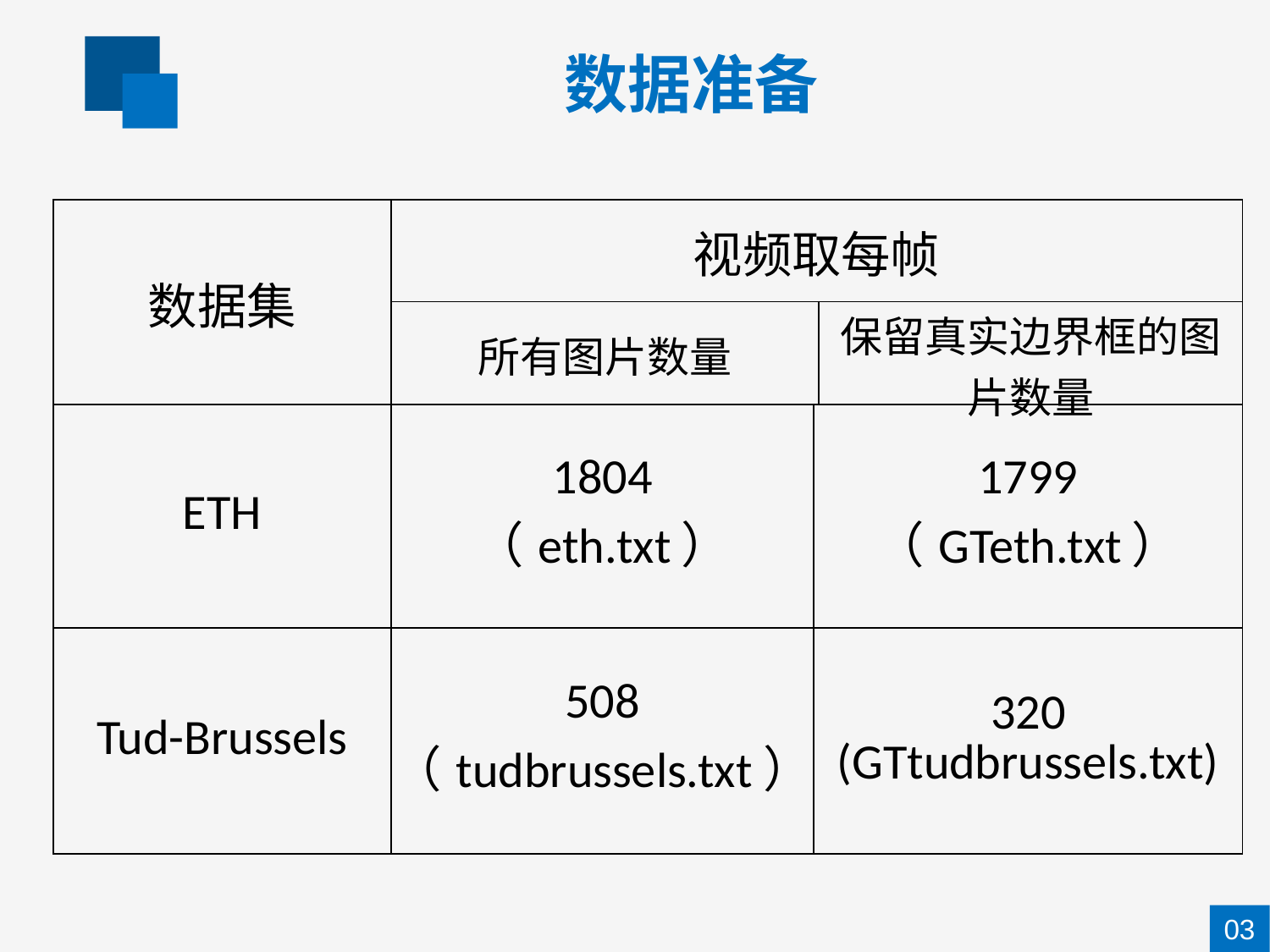

数据准备
| 数据集 | 视频取每帧 |  |  |
| --- | --- | --- | --- |
|  | 所有图片数量 |  | 保留真实边界框的图片数量 |
| ETH | 1804 （eth.txt） | 1799 （GTeth.txt） |  |
| Tud-Brussels | 508 （tudbrussels.txt） | 320 (GTtudbrussels.txt) |  |

03